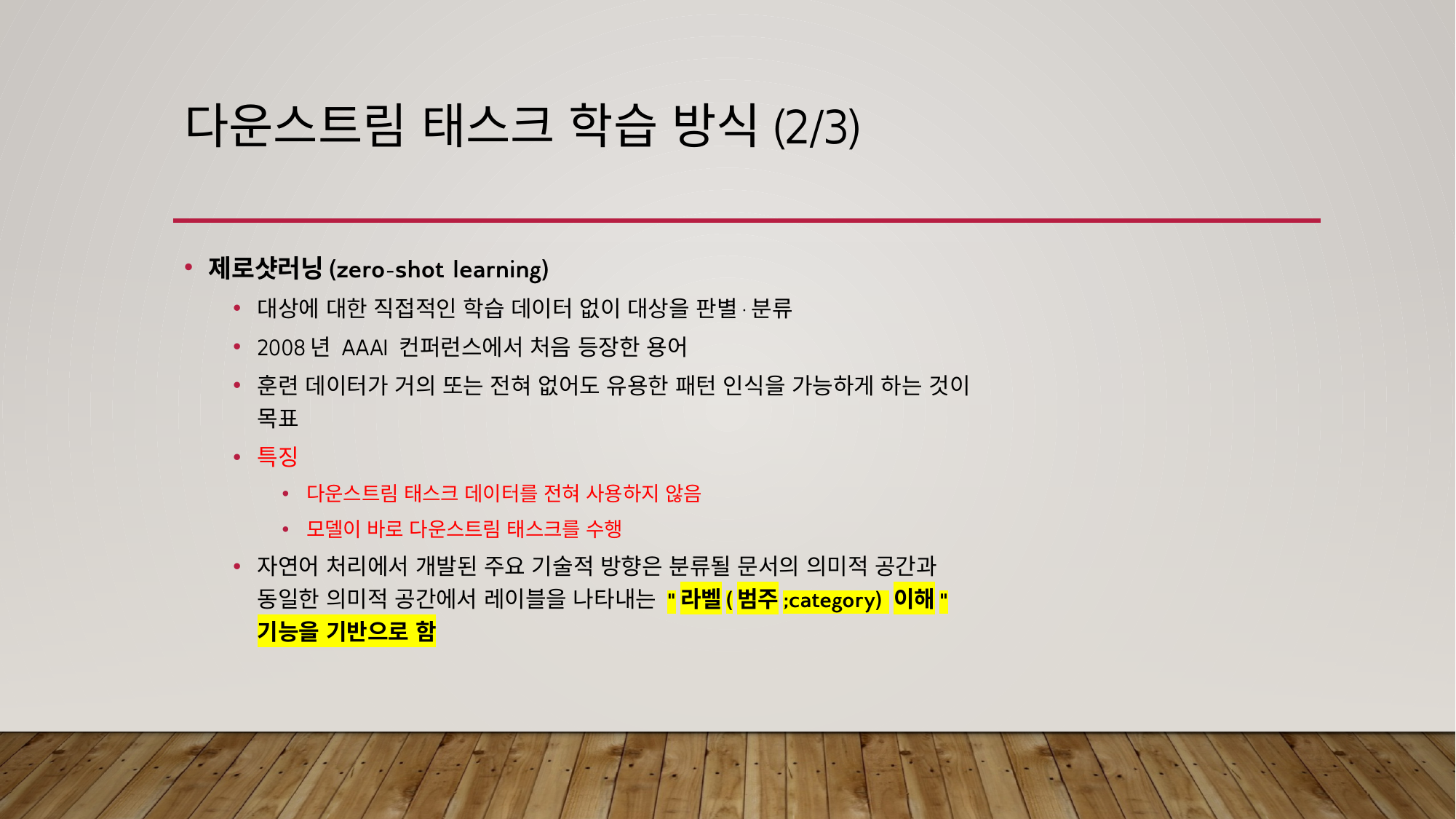

# 다운스트림 태스크 학습 방식(2/3)
제로샷러닝(zero-shot learning)
대상에 대한 직접적인 학습 데이터 없이 대상을 판별·분류
2008년 AAAI 컨퍼런스에서 처음 등장한 용어
훈련 데이터가 거의 또는 전혀 없어도 유용한 패턴 인식을 가능하게 하는 것이 목표
특징
다운스트림 태스크 데이터를 전혀 사용하지 않음
모델이 바로 다운스트림 태스크를 수행
자연어 처리에서 개발된 주요 기술적 방향은 분류될 문서의 의미적 공간과 동일한 의미적 공간에서 레이블을 나타내는 "라벨(범주;category) 이해" 기능을 기반으로 함